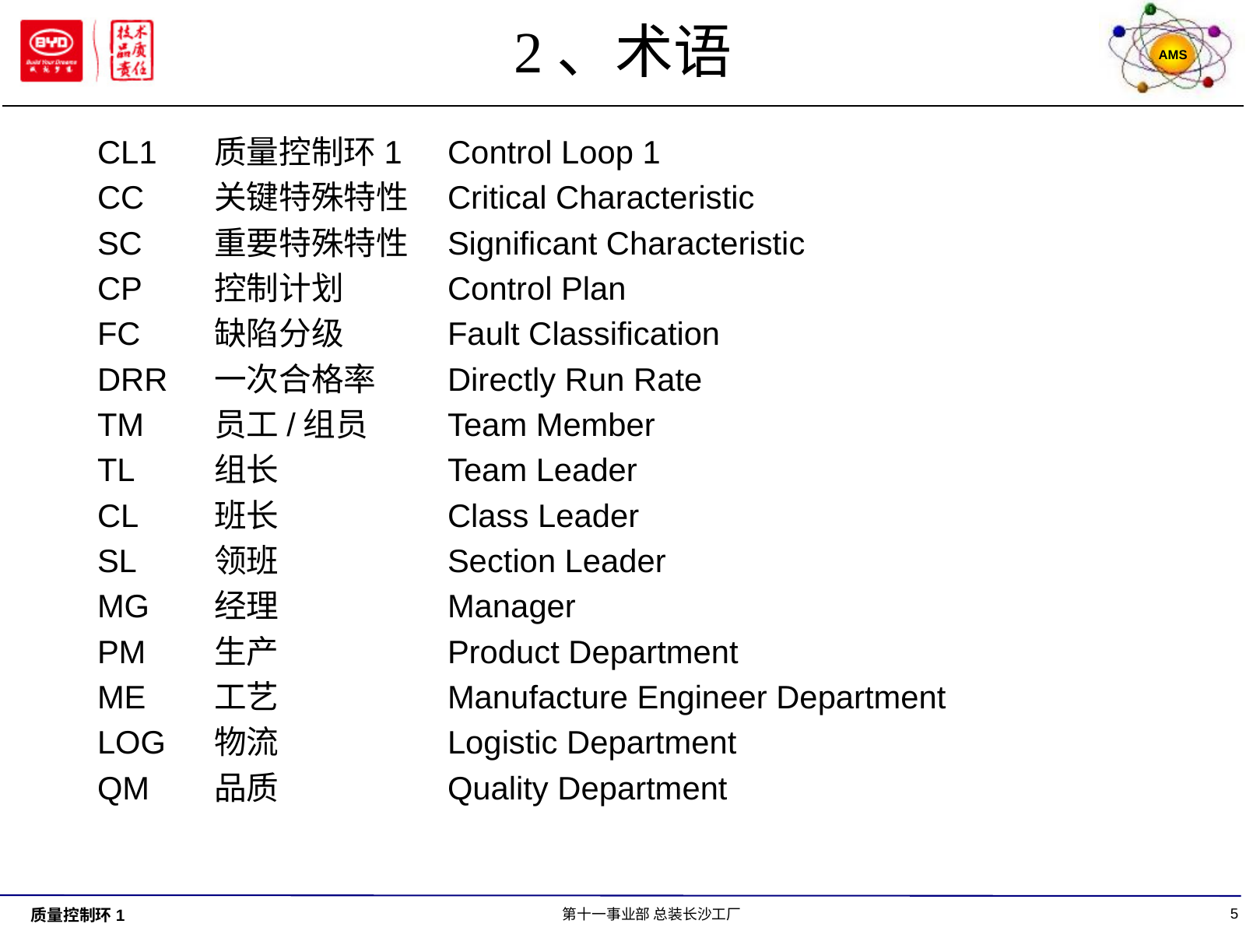

# 2、术语
CL1	质量控制环1	Control Loop 1
CC	关键特殊特性	Critical Characteristic
SC	重要特殊特性	Significant Characteristic
CP	控制计划	Control Plan
FC	缺陷分级	Fault Classification
DRR	一次合格率	Directly Run Rate
TM	员工/组员	Team Member
TL	组长		Team Leader
CL	班长		Class Leader
SL	领班		Section Leader
MG	经理		Manager
PM	生产		Product Department
ME	工艺		Manufacture Engineer Department
LOG	物流		Logistic Department
QM	品质		Quality Department